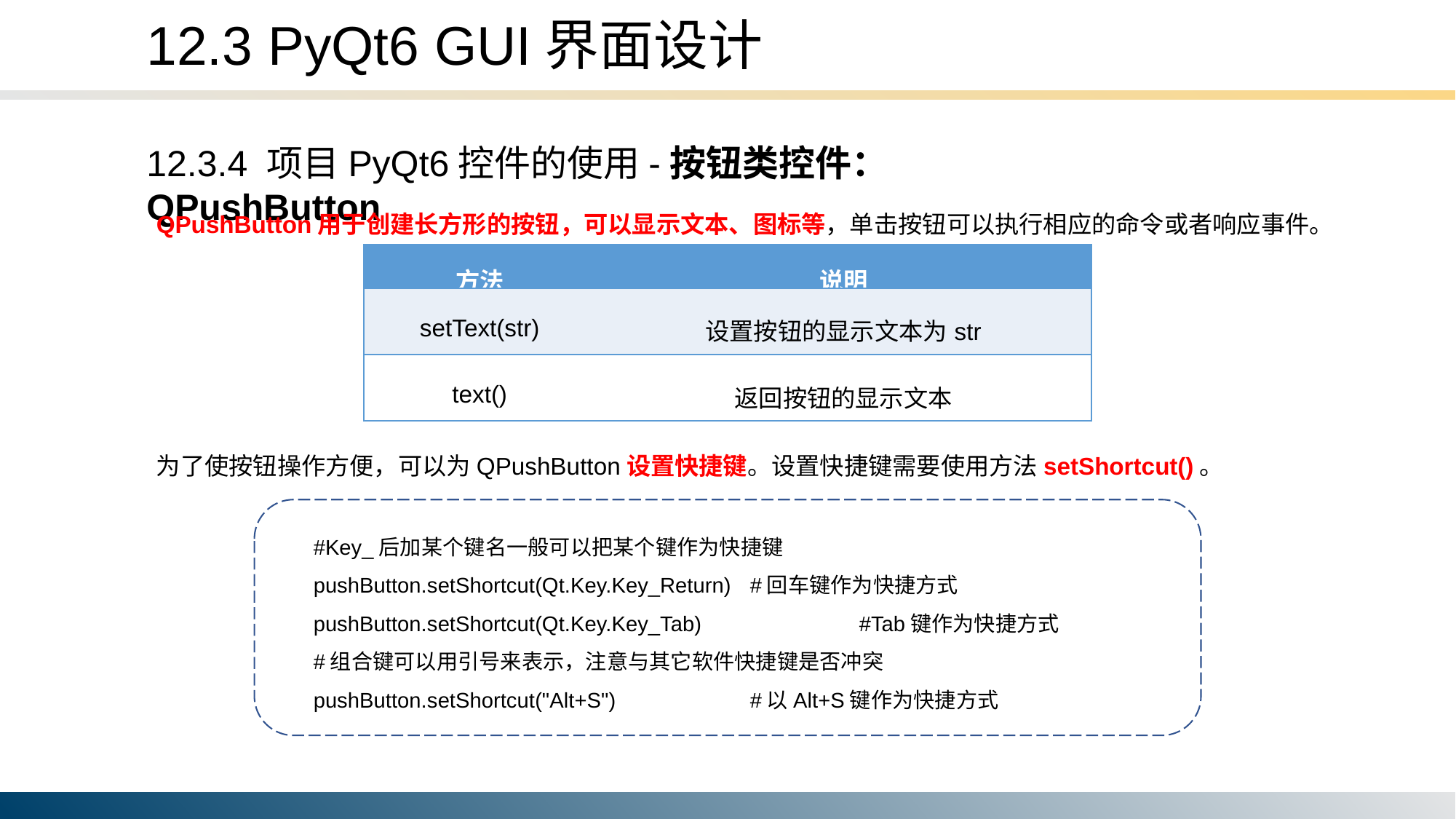

12.3 PyQt6 GUI界面设计
12.3.4 项目PyQt6控件的使用-按钮类控件：QPushButton
QPushButton用于创建长方形的按钮，可以显示文本、图标等，单击按钮可以执行相应的命令或者响应事件。
| 方法 | 说明 |
| --- | --- |
| setText(str) | 设置按钮的显示文本为str |
| text() | 返回按钮的显示文本 |
为了使按钮操作方便，可以为QPushButton设置快捷键。设置快捷键需要使用方法setShortcut()。

#Key_后加某个键名一般可以把某个键作为快捷键
pushButton.setShortcut(Qt.Key.Key_Return)	#回车键作为快捷方式
pushButton.setShortcut(Qt.Key.Key_Tab)		#Tab键作为快捷方式
#组合键可以用引号来表示，注意与其它软件快捷键是否冲突
pushButton.setShortcut("Alt+S")		#以Alt+S键作为快捷方式